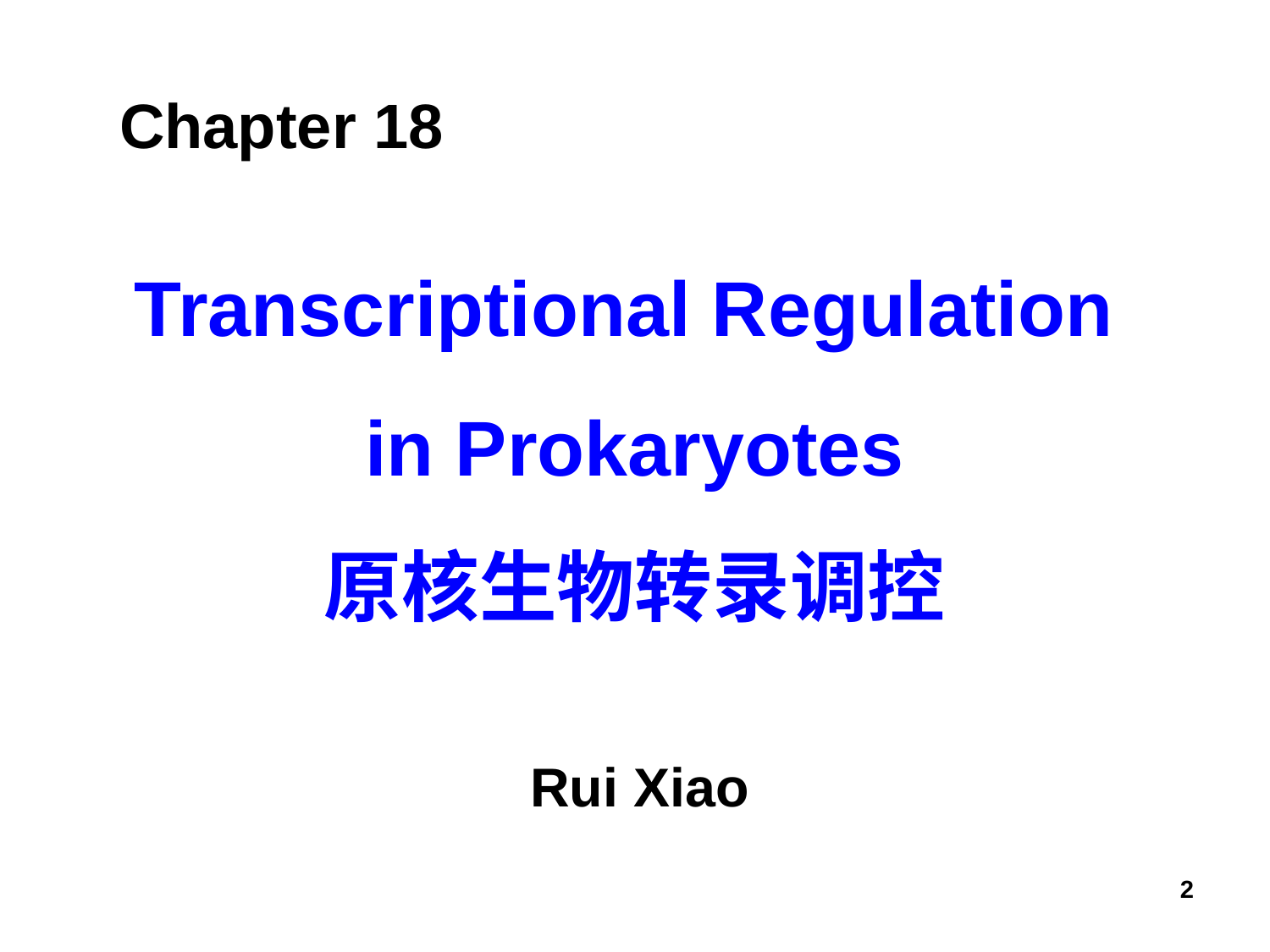

Chapter 18
# Transcriptional Regulation in Prokaryotes 原核生物转录调控
Rui Xiao
2